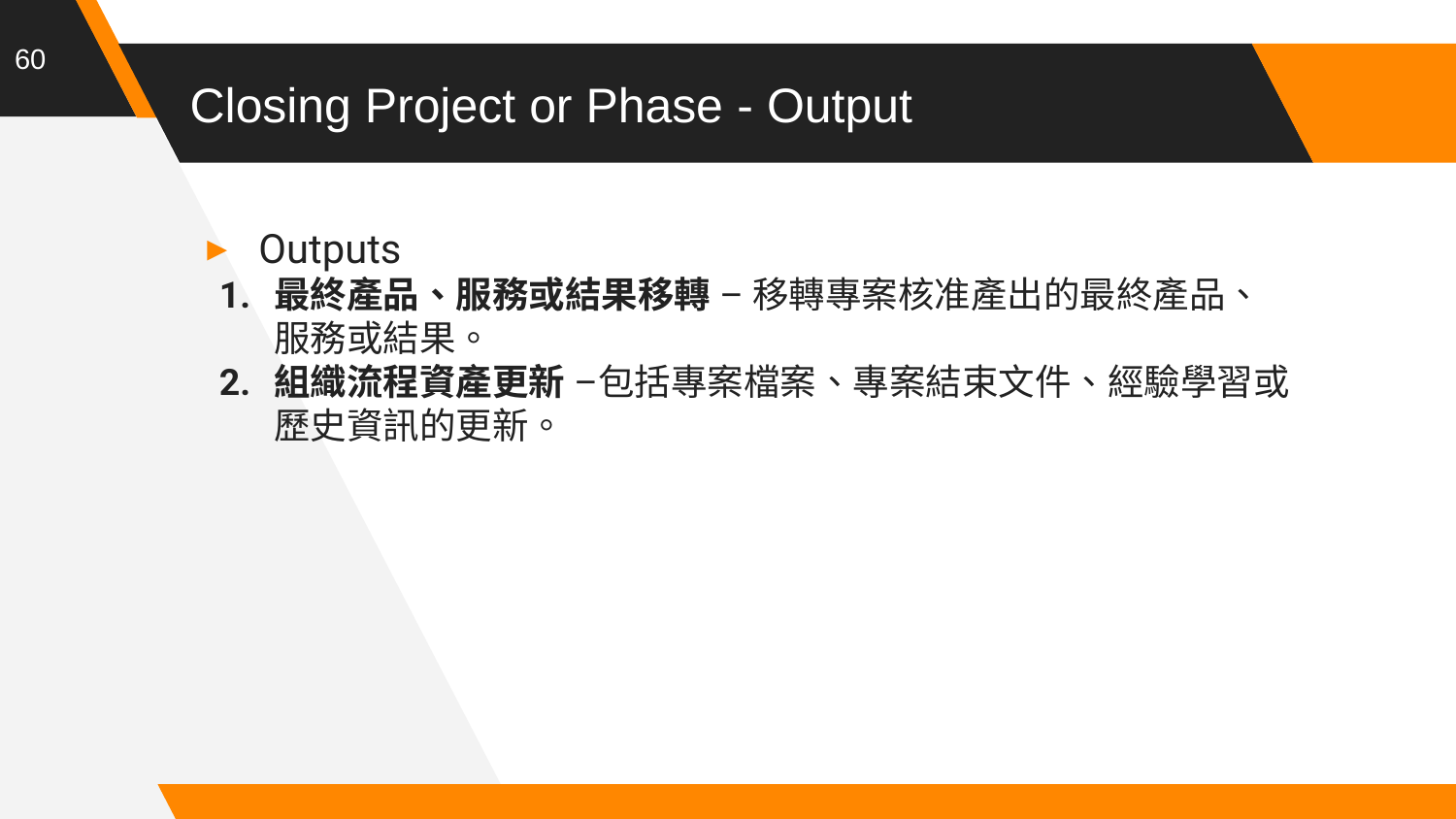

60
# Closing Project or Phase - Output
Outputs
最終產品、服務或結果移轉 – 移轉專案核准產出的最終產品、服務或結果。
組織流程資產更新 –包括專案檔案、專案結束文件、經驗學習或歷史資訊的更新。